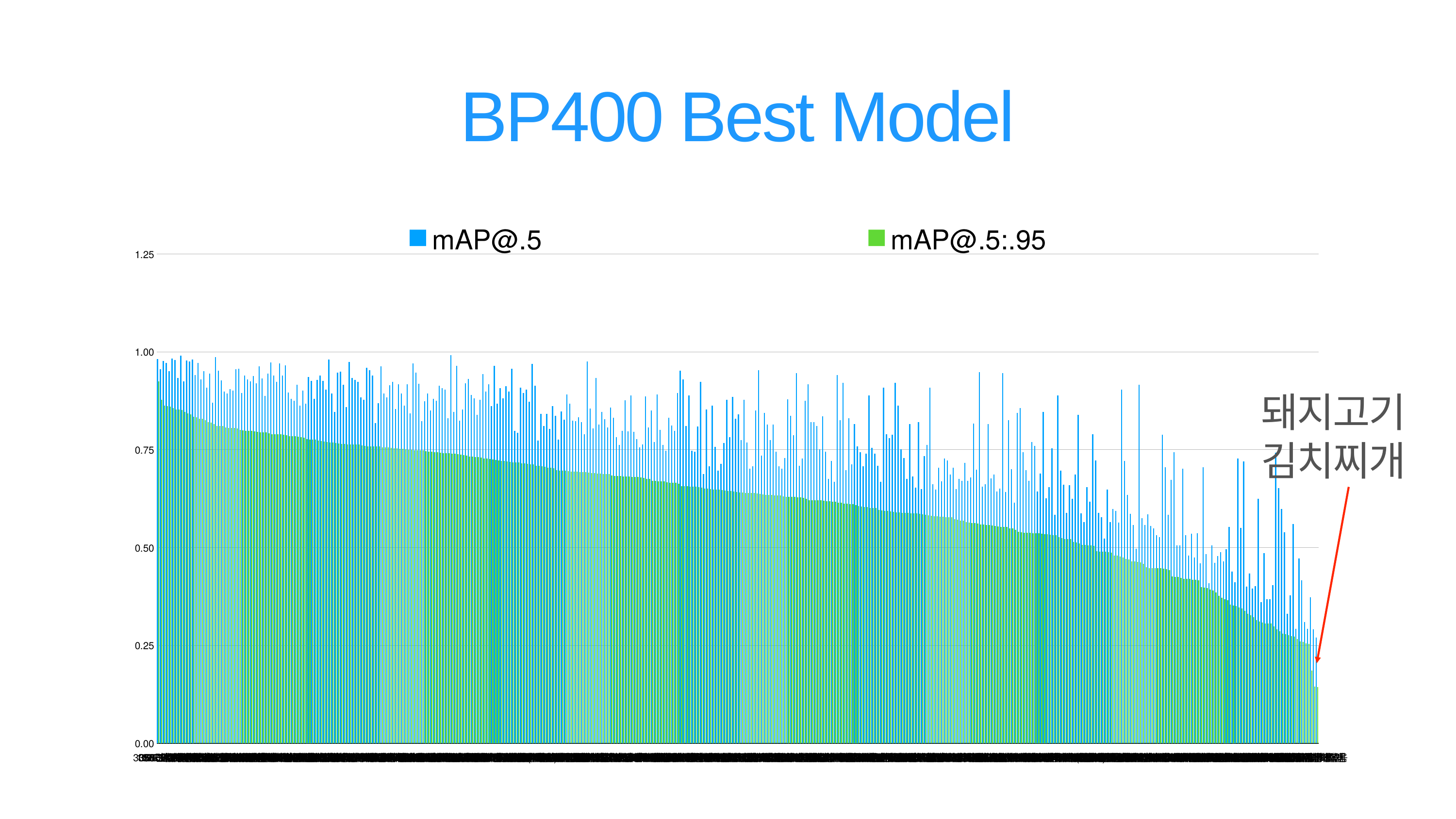

BP400 Best Model

### Chart

| Category | mAP@.5 | mAP@.5:.95 |
|---|---|---|
| 396 약과 | 0.982 | 0.924 |
| 102 게살죽 | 0.956 | 0.878 |
| 368 단무지 | 0.977 | 0.863 |
| 305 단무지무침 | 0.972 | 0.861 |
| 389 약식 | 0.95 | 0.86 |
| 387 수수팥떡 | 0.983 | 0.856 |
| 383 무지개떡 | 0.979 | 0.853 |
| 111 팥죽 | 0.933 | 0.853 |
| 395 다식 | 0.99 | 0.851 |
| 4 돌솥밥 | 0.924 | 0.847 |
| 378 경단 | 0.978 | 0.843 |
| 397 유과 | 0.976 | 0.84 |
| 394 매작과 | 0.98 | 0.834 |
| 251 양송이버섯볶음 | 0.941 | 0.833 |
| 24 송이덮밥 | 0.972 | 0.829 |
| 16 알밥 | 0.93 | 0.829 |
| 114 토마토스프 | 0.951 | 0.826 |
| 109 참치죽 | 0.908 | 0.82 |
| 29 장어덮밥 | 0.944 | 0.819 |
| 0 쌀밥 | 0.87 | 0.815 |
| 42 문어초밥 | 0.987 | 0.811 |
| 379 꿀떡 | 0.952 | 0.811 |
| 287 쥐포튀김 | 0.927 | 0.81 |
| 239 멸치볶음 | 0.898 | 0.807 |
| 367 오이피클 | 0.894 | 0.806 |
| 263 마파두부 | 0.905 | 0.805 |
| 112 호박죽 | 0.901 | 0.805 |
| 358 마늘쫑장아찌 | 0.955 | 0.804 |
| 318 해파리냉채 | 0.957 | 0.801 |
| 31 짬뽕밥 | 0.895 | 0.799 |
| 327 콩나물 | 0.94 | 0.798 |
| 262 라볶이 | 0.93 | 0.798 |
| 390 인절미 | 0.925 | 0.798 |
| 67 떡라면 | 0.938 | 0.797 |
| 382 찰떡 | 0.92 | 0.795 |
| 279 알감자조림 | 0.963 | 0.794 |
| 96 짜장라면 | 0.932 | 0.794 |
| 88 치즈라면 | 0.887 | 0.794 |
| 8 곤드레밥 | 0.944 | 0.792 |
| 79 열무김치국수 | 0.973 | 0.79 |
| 39 하이라이스 | 0.94 | 0.79 |
| 273 메추리알장조림 | 0.923 | 0.79 |
| 21 열무비빔밥 | 0.97 | 0.789 |
| 14 삼선볶음밥 | 0.94 | 0.788 |
| 331 김무침 | 0.965 | 0.787 |
| 361 마늘장아찌 | 0.896 | 0.785 |
| 104 닭죽 | 0.88 | 0.785 |
| 113 콘스프 | 0.875 | 0.785 |
| 340 잡채 | 0.916 | 0.783 |
| 105 소고기버섯죽 | 0.862 | 0.782 |
| 381 메밀전병 | 0.901 | 0.781 |
| 66 들깨칼국수 | 0.867 | 0.777 |
| 299 고구마맛탕 | 0.936 | 0.776 |
| 298 감자튀김 | 0.926 | 0.776 |
| 60 굴짬뽕 | 0.88 | 0.776 |
| 13 전주비빔밥 | 0.928 | 0.773 |
| 128 홍합미역국 | 0.939 | 0.772 |
| 100 물만두 | 0.926 | 0.771 |
| 184 대구찜 | 0.903 | 0.77 |
| 7 감자밥 | 0.98 | 0.768 |
| 370 명란젓 | 0.893 | 0.768 |
| 346 나박김치 | 0.847 | 0.767 |
| 253 고추잡채 | 0.947 | 0.766 |
| 317 청포묵무침 | 0.949 | 0.765 |
| 207 훈제오리 | 0.916 | 0.765 |
| 70 메밀국수 | 0.859 | 0.764 |
| 376 육사시미 | 0.974 | 0.763 |
| 320 고사리나물 | 0.933 | 0.763 |
| 27 잡채밥 | 0.928 | 0.763 |
| 377 가래떡 | 0.923 | 0.763 |
| 106 어죽 | 0.884 | 0.761 |
| 355 총각김치 | 0.878 | 0.76 |
| 249 두부김치 | 0.959 | 0.759 |
| 384 백설기 | 0.953 | 0.759 |
| 34 전주콩나물국밥 | 0.939 | 0.759 |
| 182 호박찌개 | 0.818 | 0.759 |
| 82 볶음우동 | 0.869 | 0.758 |
| 398 산자 | 0.963 | 0.756 |
| 162 닭개장 | 0.893 | 0.756 |
| 254 호박볶음 | 0.884 | 0.756 |
| 380 시루떡 | 0.915 | 0.755 |
| 374 훈제연어 | 0.923 | 0.754 |
| 167 꽁치찌개 | 0.854 | 0.754 |
| 343 고들빼기 | 0.917 | 0.752 |
| 6 흑미밥 | 0.893 | 0.752 |
| 135 콩나물국 | 0.862 | 0.751 |
| 302 김말이튀김 | 0.917 | 0.75 |
| 122 소고기미역국 | 0.843 | 0.75 |
| 165 미역오이냉국 | 0.97 | 0.748 |
| 324 숙주나물 | 0.947 | 0.748 |
| 61 기스면 | 0.918 | 0.748 |
| 2 콩밥 | 0.823 | 0.748 |
| 157 알탕 | 0.874 | 0.746 |
| 219 햄부침 | 0.894 | 0.745 |
| 81 일식우동 | 0.85 | 0.745 |
| 48 갈비삼각김밥 | 0.88 | 0.744 |
| 337 홍어무침 | 0.875 | 0.743 |
| 323 미나리나물 | 0.913 | 0.742 |
| 224 깻잎전 | 0.907 | 0.741 |
| 189 참꼬막 | 0.904 | 0.741 |
| 175 국수전골 | 0.83 | 0.741 |
| 89 콩국수 | 0.992 | 0.74 |
| 223 김치전 | 0.846 | 0.74 |
| 49 연어롤 | 0.964 | 0.739 |
| 51 유부초밥 | 0.824 | 0.737 |
| 99 김치만두 | 0.852 | 0.736 |
| 315 상추겉절이 | 0.92 | 0.735 |
| 103 깨죽 | 0.931 | 0.733 |
| 303 채소튀김 | 0.89 | 0.733 |
| 226 미나리전 | 0.881 | 0.731 |
| 187 아귀찜 | 0.839 | 0.731 |
| 37 소머리국밥 | 0.877 | 0.73 |
| 386 수수부꾸미 | 0.943 | 0.728 |
| 316 쑥갓나물무침 | 0.899 | 0.728 |
| 304 노각무침 | 0.917 | 0.726 |
| 180 콩비지찌개 | 0.861 | 0.725 |
| 338 골뱅이국수무침 | 0.964 | 0.724 |
| 160 추어탕 | 0.867 | 0.723 |
| 52 장어초밥 | 0.907 | 0.721 |
| 138 쑥된장국 | 0.881 | 0.721 |
| 372 생선물회 | 0.912 | 0.72 |
| 247 깻잎나물볶음 | 0.898 | 0.719 |
| 392 증편 | 0.957 | 0.718 |
| 218 동그랑땡 | 0.798 | 0.718 |
| 33 카레라이스 | 0.793 | 0.717 |
| 357 간장게장 | 0.909 | 0.715 |
| 366 무피클 | 0.895 | 0.715 |
| 134 선지(해장)국 | 0.903 | 0.714 |
| 222 고추전 | 0.872 | 0.713 |
| 186 문어숙회 | 0.969 | 0.712 |
| 350 백김치 | 0.913 | 0.709 |
| 172 두부전골 | 0.773 | 0.709 |
| 36 회덮밥 | 0.841 | 0.707 |
| 362 무장아찌 | 0.81 | 0.706 |
| 329 우거지나물무침 | 0.842 | 0.704 |
| 217 해물파전 | 0.803 | 0.704 |
| 250 머위나물볶음 | 0.861 | 0.703 |
| 44 새우튀김롤 | 0.836 | 0.698 |
| 190 해물찜 | 0.776 | 0.697 |
| 50 연어초밥 | 0.848 | 0.696 |
| 278 우엉조림 | 0.827 | 0.696 |
| 310 마늘쫑무침 | 0.891 | 0.695 |
| 371 생연어 | 0.867 | 0.694 |
| 202 소곱창구이 | 0.824 | 0.694 |
| 62 김치라면 | 0.823 | 0.694 |
| 365 오이지 | 0.833 | 0.693 |
| 71 물냉면 | 0.82 | 0.693 |
| 388 쑥떡 | 0.79 | 0.693 |
| 306 달래나물무침 | 0.975 | 0.692 |
| 47 소고기김밥 | 0.855 | 0.69 |
| 364 양파장아찌 | 0.804 | 0.69 |
| 28 잡탕밥 | 0.933 | 0.689 |
| 26 자장밥 | 0.814 | 0.689 |
| 269 북어조림 | 0.846 | 0.688 |
| 281 콩조림 | 0.828 | 0.688 |
| 360 깻잎장아찌 | 0.807 | 0.688 |
| 120 바지락조개국 | 0.857 | 0.684 |
| 214 가자미전 | 0.832 | 0.683 |
| 80 오일소스스파게티 | 0.782 | 0.683 |
| 59 간자장 | 0.762 | 0.683 |
| 215 굴전 | 0.798 | 0.682 |
| 369 오징어젓갈 | 0.876 | 0.681 |
| 83 자장면 | 0.797 | 0.681 |
| 321 도라지나물 | 0.889 | 0.68 |
| 220 육전 | 0.795 | 0.68 |
| 177 버섯찌개 | 0.777 | 0.68 |
| 30 제육덮밥 | 0.756 | 0.679 |
| 311 무생채 | 0.764 | 0.678 |
| 309 도토리묵 | 0.886 | 0.675 |
| 276 고추조림 | 0.807 | 0.675 |
| 351 부추김치 | 0.85 | 0.671 |
| 117 달걀국 | 0.769 | 0.67 |
| 336 파래무침 | 0.891 | 0.669 |
| 345 깻잎김치 | 0.801 | 0.669 |
| 274 돼지고기메추리알장조림 | 0.762 | 0.669 |
| 325 시금치나물 | 0.747 | 0.667 |
| 391 절편 | 0.831 | 0.665 |
| 19 육회비빔밥 | 0.812 | 0.665 |
| 275 소고기메추리알장조림 | 0.798 | 0.665 |
| 292 모래집튀김 | 0.895 | 0.663 |
| 107 잣죽 | 0.952 | 0.657 |
| 154 도가니탕 | 0.93 | 0.657 |
| 308 도라지생채 | 0.811 | 0.657 |
| 227 배추전 | 0.889 | 0.655 |
| 342 갓김치 | 0.747 | 0.655 |
| 84 잔치국수 | 0.745 | 0.655 |
| 15 새우볶음밥 | 0.809 | 0.654 |
| 297 깐풍기 | 0.923 | 0.653 |
| 32 순대국밥 | 0.688 | 0.651 |
| 149 낙지탕 | 0.852 | 0.65 |
| 3 보리밥 | 0.708 | 0.649 |
| 344 깍두기 | 0.862 | 0.648 |
| 125 오징어국 | 0.757 | 0.648 |
| 119 미역국 | 0.697 | 0.648 |
| 94 떡국 | 0.714 | 0.647 |
| 356 파김치 | 0.767 | 0.645 |
| 43 새우초밥 | 0.878 | 0.644 |
| 307 더덕무침 | 0.782 | 0.644 |
| 76 삼선짬뽕 | 0.885 | 0.643 |
| 363 양념게장 | 0.829 | 0.642 |
| 18 오므라이스 | 0.84 | 0.641 |
| 258 순대볶음 | 0.774 | 0.641 |
| 283 땅콩조림 | 0.878 | 0.64 |
| 56 캘리포니아롤 | 0.768 | 0.64 |
| 173 곱창전골 | 0.701 | 0.64 |
| 86 짬뽕라면 | 0.708 | 0.639 |
| 375 육회 | 0.85 | 0.638 |
| 211 양배추구이 | 0.953 | 0.637 |
| 150 내장탕 | 0.735 | 0.636 |
| 301 고추튀김 | 0.844 | 0.634 |
| 10 주먹밥 | 0.814 | 0.634 |
| 91 토마토소스스파게티 | 0.774 | 0.634 |
| 332 미역초무침 | 0.814 | 0.633 |
| 148 꽃게탕 | 0.745 | 0.633 |
| 216 동태전 | 0.708 | 0.633 |
| 234 달걀말이 | 0.701 | 0.631 |
| 25 오징어덮밥 | 0.729 | 0.63 |
| 322 무나물 | 0.879 | 0.629 |
| 54 참치마요삼각김밥 | 0.837 | 0.629 |
| 268 동태조림 | 0.787 | 0.629 |
| 341 탕평채 | 0.946 | 0.628 |
| 221 감자전 | 0.709 | 0.628 |
| 161 해물탕 | 0.727 | 0.627 |
| 147 꼬리곰탕 | 0.875 | 0.624 |
| 158 연포탕 | 0.917 | 0.621 |
| 213 삼치구이 | 0.821 | 0.621 |
| 359 고추장아찌 | 0.82 | 0.621 |
| 233 호박전 | 0.811 | 0.621 |
| 330 골뱅이무침 | 0.751 | 0.621 |
| 373 광어회 | 0.835 | 0.619 |
| 17 산채비빔밥 | 0.745 | 0.618 |
| 85 짬뽕 | 0.676 | 0.618 |
| 319 가지나물 | 0.721 | 0.617 |
| 68 라면 | 0.668 | 0.617 |
| 126 토란국 | 0.941 | 0.615 |
| 166 고등어찌개 | 0.826 | 0.615 |
| 64 김치말이국수 | 0.921 | 0.612 |
| 35 해물덮밥 | 0.698 | 0.612 |
| 193 돼지고기수육 | 0.83 | 0.611 |
| 225 녹두빈대떡 | 0.713 | 0.611 |
| 20 해물볶음밥 | 0.815 | 0.608 |
| 46 광어초밥 | 0.759 | 0.606 |
| 98 군만두 | 0.743 | 0.605 |
| 151 닭곰탕 | 0.708 | 0.604 |
| 97 고기만두 | 0.74 | 0.603 |
| 385 송편 | 0.888 | 0.601 |
| 347 동치미 | 0.755 | 0.601 |
| 73 비빔냉면 | 0.74 | 0.601 |
| 129 황태해장국 | 0.709 | 0.596 |
| 110 채소죽 | 0.668 | 0.595 |
| 63 김치우동 | 0.908 | 0.594 |
| 195 족발 | 0.789 | 0.593 |
| 267 꽁치조림 | 0.78 | 0.592 |
| 185 도미찜 | 0.788 | 0.591 |
| 142 우렁된장국 | 0.921 | 0.59 |
| 272 달걀장조림 | 0.863 | 0.59 |
| 208 치킨데리야끼 | 0.751 | 0.589 |
| 22 불고기덮밥 | 0.729 | 0.588 |
| 87 쫄면 | 0.675 | 0.588 |
| 232 호박부침개 | 0.816 | 0.587 |
| 78 쌀국수 | 0.681 | 0.587 |
| 9 김치볶음밥 | 0.653 | 0.587 |
| 5 현미밥 | 0.82 | 0.586 |
| 349 배추김치 | 0.649 | 0.585 |
| 296 탕수육 | 0.734 | 0.583 |
| 334 회무침 | 0.762 | 0.582 |
| 393 찹쌀떡 | 0.909 | 0.581 |
| 277 감자조림 | 0.662 | 0.58 |
| 95 떡만둣국 | 0.648 | 0.58 |
| 143 갈비탕 | 0.704 | 0.579 |
| 352 열무김치 | 0.669 | 0.579 |
| 313 오이생채 | 0.727 | 0.578 |
| 75 삼선자장면 | 0.722 | 0.577 |
| 174 소고기전골 | 0.686 | 0.577 |
| 23 소고기국밥 | 0.704 | 0.573 |
| 101 만둣국 | 0.649 | 0.571 |
| 209 치킨윙 | 0.675 | 0.569 |
| 236 두부전 | 0.671 | 0.569 |
| 257 소세지볶음 | 0.716 | 0.565 |
| 124 어묵국 | 0.67 | 0.564 |
| 353 열무얼갈이김치 | 0.679 | 0.563 |
| 339 오징어무침 | 0.817 | 0.562 |
| 196 달걀찜 | 0.699 | 0.561 |
| 399 깨강정 | 0.948 | 0.559 |
| 116 김치국 | 0.656 | 0.559 |
| 156 설렁탕 | 0.662 | 0.558 |
| 314 파무침 | 0.816 | 0.557 |
| 90 크림소스스파게티 | 0.677 | 0.556 |
| 288 오징어튀김 | 0.686 | 0.555 |
| 312 무말랭이 | 0.643 | 0.554 |
| 179 순두부찌개 | 0.651 | 0.553 |
| 74 삼선우동 | 0.946 | 0.552 |
| 261 떡볶이 | 0.642 | 0.552 |
| 41 농어초밥 | 0.826 | 0.549 |
| 270 조기조림 | 0.7 | 0.549 |
| 77 수제비 | 0.614 | 0.545 |
| 198 닭꼬치 | 0.844 | 0.54 |
| 333 북어채무침 | 0.856 | 0.539 |
| 259 오리불고기 | 0.744 | 0.538 |
| 65 닭칼국수 | 0.698 | 0.538 |
| 289 닭강정 | 0.671 | 0.538 |
| 300 고구마튀김 | 0.769 | 0.537 |
| 205 양념왕갈비 | 0.76 | 0.537 |
| 212 두부구이 | 0.643 | 0.536 |
| 127 탕국 | 0.689 | 0.535 |
| 210 더덕구이 | 0.847 | 0.534 |
| 238 낙지볶음 | 0.626 | 0.534 |
| 69 막국수 | 0.654 | 0.533 |
| 237 건새우볶음 | 0.754 | 0.531 |
| 139 아욱된장국 | 0.583 | 0.531 |
| 335 쥐치채 | 0.888 | 0.527 |
| 55 치즈김밥 | 0.696 | 0.524 |
| 248 느타리버섯볶음 | 0.661 | 0.522 |
| 348 배추겉절이 | 0.588 | 0.522 |
| 206 햄버거스테이크 | 0.659 | 0.521 |
| 252 표고버섯볶음 | 0.624 | 0.514 |
| 264 가자미조림 | 0.686 | 0.513 |
| 328 고구마줄기나물 | 0.839 | 0.51 |
| 123 순대국 | 0.587 | 0.507 |
| 141 우거지해장국 | 0.565 | 0.507 |
| 118 감자국 | 0.654 | 0.506 |
| 200 떡갈비 | 0.617 | 0.506 |
| 245 감자볶음 | 0.789 | 0.504 |
| 280 (검은)콩조림 | 0.723 | 0.491 |
| 178 참치김치찌개 | 0.589 | 0.489 |
| 146 매운탕 | 0.578 | 0.489 |
| 164 뼈해장국 | 0.523 | 0.489 |
| 326 취나물 | 0.648 | 0.488 |
| 145 곰탕 | 0.565 | 0.487 |
| 163 육개장 | 0.598 | 0.48 |
| 295 치킨가스 | 0.594 | 0.479 |
| 260 오삼불고기 | 0.564 | 0.477 |
| 57 한치초밥 | 0.904 | 0.475 |
| 40 김치김밥 | 0.721 | 0.471 |
| 294 치즈돈가스 | 0.634 | 0.469 |
| 191 소갈비찜 | 0.586 | 0.465 |
| 171 청국장찌개 | 0.558 | 0.464 |
| 1 기타잡곡밥 | 0.497 | 0.463 |
| 93 회냉면 | 0.916 | 0.462 |
| 290 닭튀김 | 0.575 | 0.458 |
| 229 부추전 | 0.558 | 0.45 |
| 121 소고기무국 | 0.585 | 0.447 |
| 181 햄김치찌개 | 0.555 | 0.447 |
| 131 미소된장국 | 0.549 | 0.447 |
| 231 파전 | 0.532 | 0.447 |
| 204 소불고기 | 0.527 | 0.447 |
| 284 미꾸라지튀김 | 0.788 | 0.446 |
| 183 고추장찌개 | 0.705 | 0.445 |
| 169 부대찌개 | 0.583 | 0.442 |
| 188 조기찜 | 0.673 | 0.426 |
| 115 굴국 | 0.743 | 0.425 |
| 152 닭볶음탕 | 0.505 | 0.425 |
| 144 감자탕 | 0.505 | 0.423 |
| 242 오징어채볶음 | 0.701 | 0.42 |
| 228 버섯전 | 0.531 | 0.42 |
| 11 볶음밥 | 0.48 | 0.42 |
| 72 비빔국수 | 0.535 | 0.418 |
| 194 찜닭 | 0.475 | 0.417 |
| 293 양념치킨 | 0.537 | 0.416 |
| 38 돼지국밥 | 0.46 | 0.399 |
| 354 오이소박이 | 0.705 | 0.398 |
| 192 돼지갈비찜 | 0.483 | 0.397 |
| 170 된장찌개 | 0.409 | 0.393 |
| 243 주꾸미볶음 | 0.505 | 0.39 |
| 271 코다리조림 | 0.461 | 0.385 |
| 168 동태찌개 | 0.478 | 0.377 |
| 203 소양념갈비구이 | 0.488 | 0.371 |
| 58 일반김밥 | 0.465 | 0.368 |
| 132 배추된장국 | 0.496 | 0.365 |
| 45 샐러드김밥 | 0.552 | 0.354 |
| 12 일반비빔밥 | 0.438 | 0.352 |
| 133 뼈다귀해장국 | 0.411 | 0.351 |
| 256 돼지껍데기볶음 | 0.728 | 0.347 |
| 108 전복죽 | 0.55 | 0.344 |
| 155 삼계탕 | 0.72 | 0.338 |
| 136 시금치된장국 | 0.4 | 0.331 |
| 266 고등어조림 | 0.433 | 0.327 |
| 130 근대된장국 | 0.395 | 0.322 |
| 265 갈치조림 | 0.402 | 0.315 |
| 159 오리탕 | 0.625 | 0.311 |
| 140 우거지된장국 | 0.36 | 0.309 |
| 285 새우튀김 | 0.486 | 0.306 |
| 137 시래기된장국 | 0.368 | 0.306 |
| 201 불고기 | 0.368 | 0.306 |
| 230 야채전 | 0.404 | 0.299 |
| 153 지리탕 | 0.742 | 0.291 |
| 92 해물칼국수 | 0.652 | 0.286 |
| 244 해물볶음 | 0.598 | 0.28 |
| 240 어묵볶음 | 0.539 | 0.279 |
| 197 닭갈비 | 0.331 | 0.276 |
| 235 두부부침 | 0.378 | 0.274 |
| 246 김치볶음 | 0.56 | 0.273 |
| 176 돼지고기김치찌개 | 0.292 | 0.266 |
| 282 두부고추장조림 | 0.472 | 0.26 |
| 291 돈가스 | 0.416 | 0.259 |
| 53 참치김밥 | 0.31 | 0.255 |
| 255 돼지고기볶음 | 0.292 | 0.254 |
| 286 생선가스 | 0.373 | 0.186 |
| 241 오징어볶음 | 0.291 | 0.145 |
| 199 돼지갈비 | 0.27 | 0.144 |
돼지고기
김치찌개